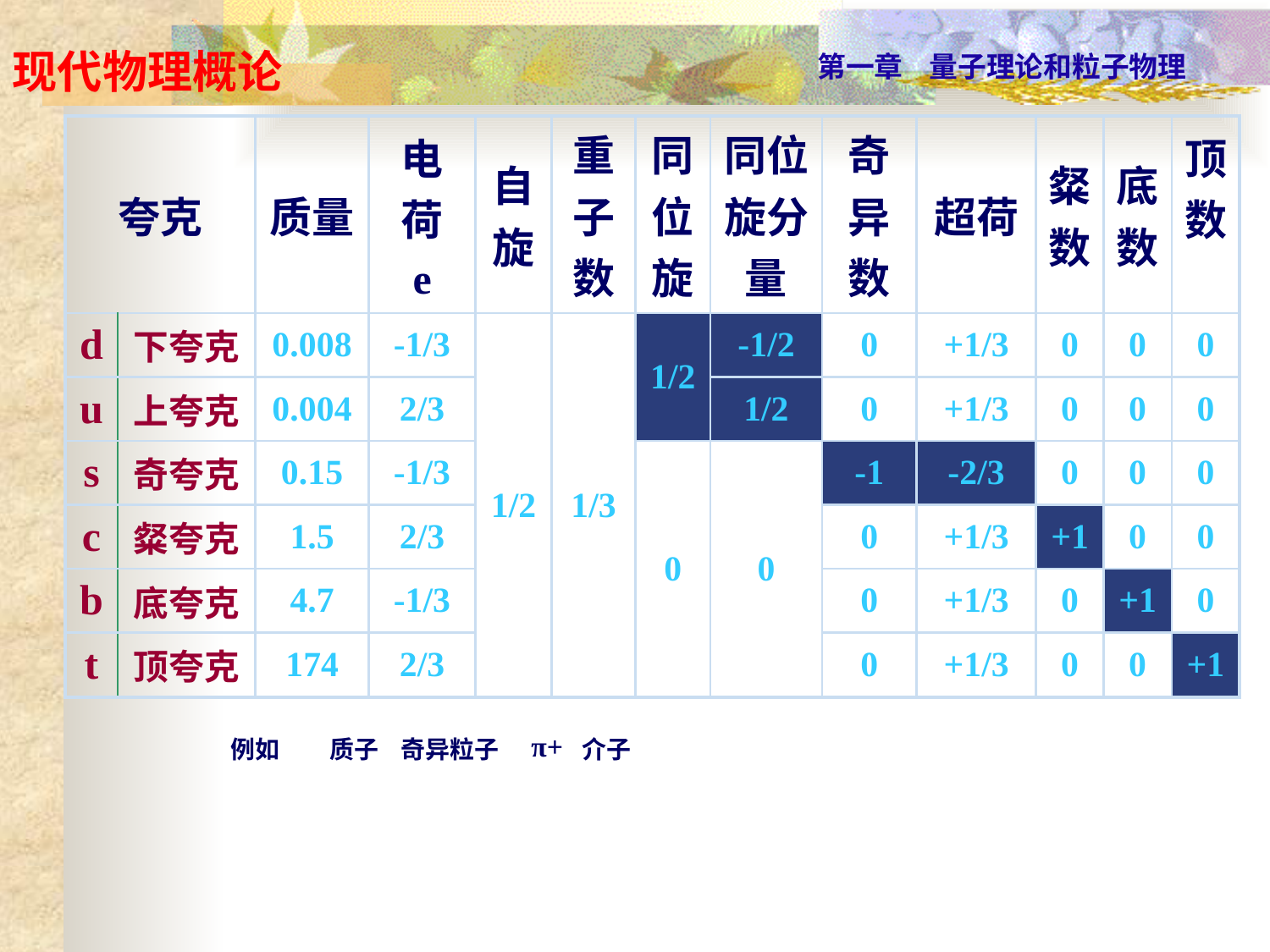

| 夸克 |  | 质量 | 电荷 e | 自旋 | 重子数 | 同位旋 | 同位旋分量 | 奇异数 | 超荷 | 粲数 | 底数 | 顶数 |
| --- | --- | --- | --- | --- | --- | --- | --- | --- | --- | --- | --- | --- |
| d | 下夸克 | 0.008 | -1/3 | 1/2 | 1/3 | 1/2 | -1/2 | 0 | +1/3 | 0 | 0 | 0 |
| u | 上夸克 | 0.004 | 2/3 |  |  |  | 1/2 | 0 | +1/3 | 0 | 0 | 0 |
| s | 奇夸克 | 0.15 | -1/3 |  |  | 0 | 0 | -1 | -2/3 | 0 | 0 | 0 |
| c | 粲夸克 | 1.5 | 2/3 |  |  |  |  | 0 | +1/3 | +1 | 0 | 0 |
| b | 底夸克 | 4.7 | -1/3 |  |  |  |  | 0 | +1/3 | 0 | +1 | 0 |
| t | 顶夸克 | 174 | 2/3 |  |  |  |  | 0 | +1/3 | 0 | 0 | +1 |
例如         质子    奇异粒子    π+ 介子